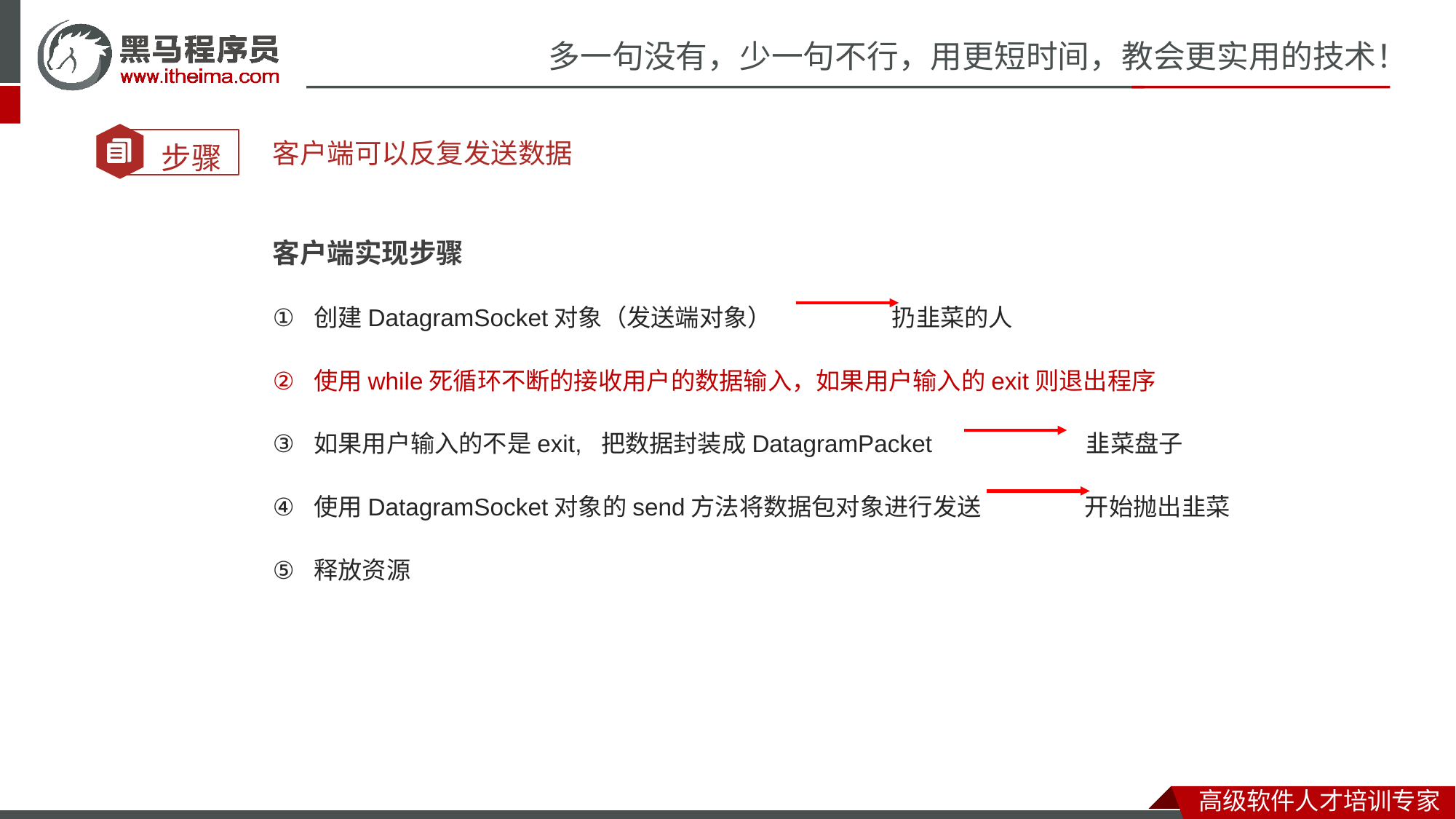

客户端可以反复发送数据
客户端实现步骤
创建DatagramSocket对象（发送端对象）                      扔韭菜的人
使用while死循环不断的接收用户的数据输入，如果用户输入的exit则退出程序
如果用户输入的不是exit,  把数据封装成DatagramPacket                      韭菜盘子
使用DatagramSocket对象的send方法将数据包对象进行发送                   开始抛出韭菜
释放资源